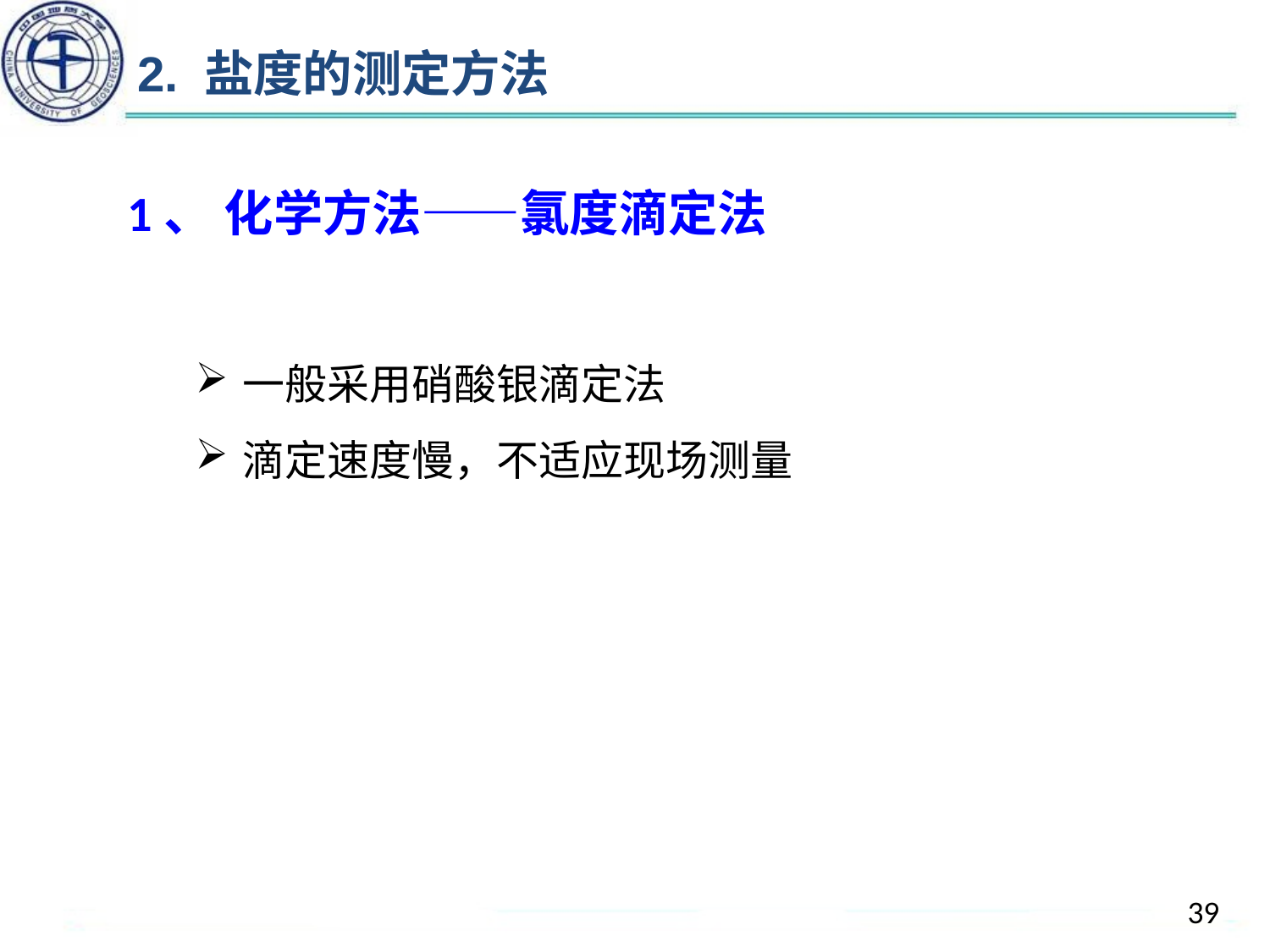

2. 盐度的测定方法
1、 化学方法——氯度滴定法
一般采用硝酸银滴定法
滴定速度慢，不适应现场测量

39